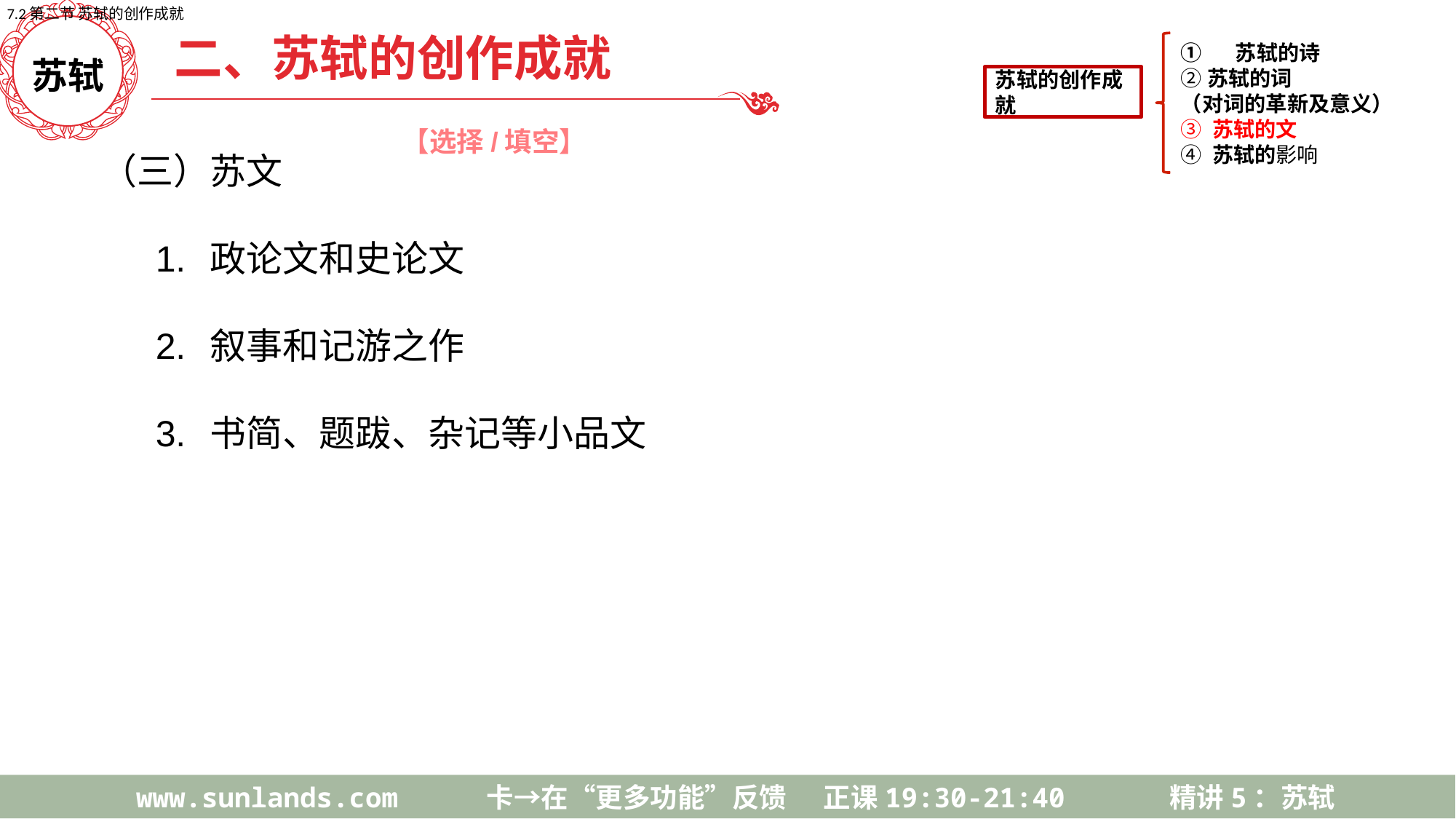

7.2第二节 苏轼的创作成就

二、苏轼的创作成就

苏轼的创作成就
苏轼的诗
②苏轼的词
（对词的革新及意义）
③ 苏轼的文
④ 苏轼的影响
苏轼

（三）苏文
政论文和史论文
叙事和记游之作
书简、题跋、杂记等小品文
【选择/填空】